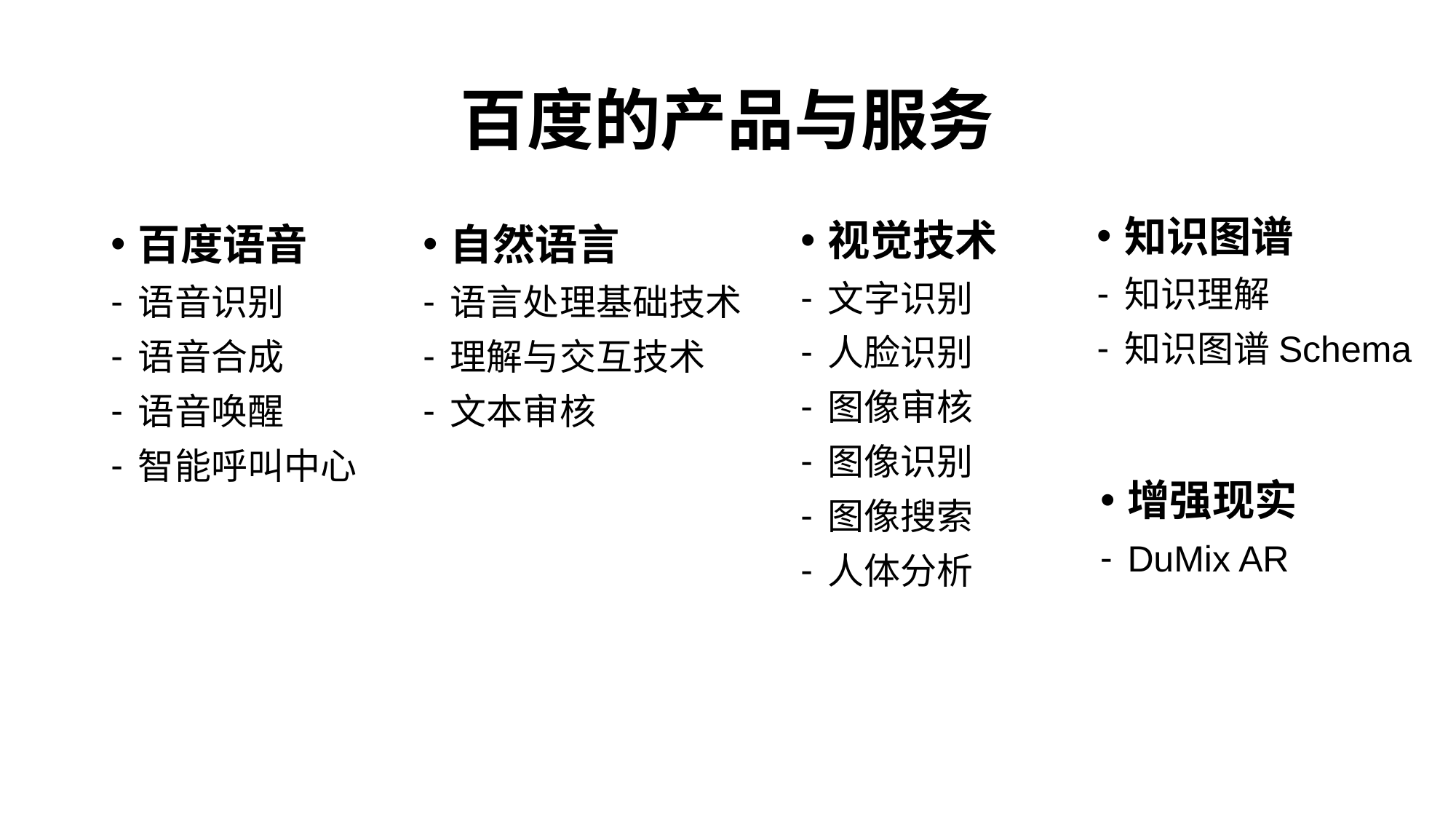

# 百度的产品与服务
知识图谱
知识理解
知识图谱Schema

视觉技术
文字识别
人脸识别
图像审核
图像识别
图像搜索
人体分析
百度语音
语音识别
语音合成
语音唤醒
智能呼叫中心
自然语言
语言处理基础技术
理解与交互技术
文本审核
增强现实
DuMix AR